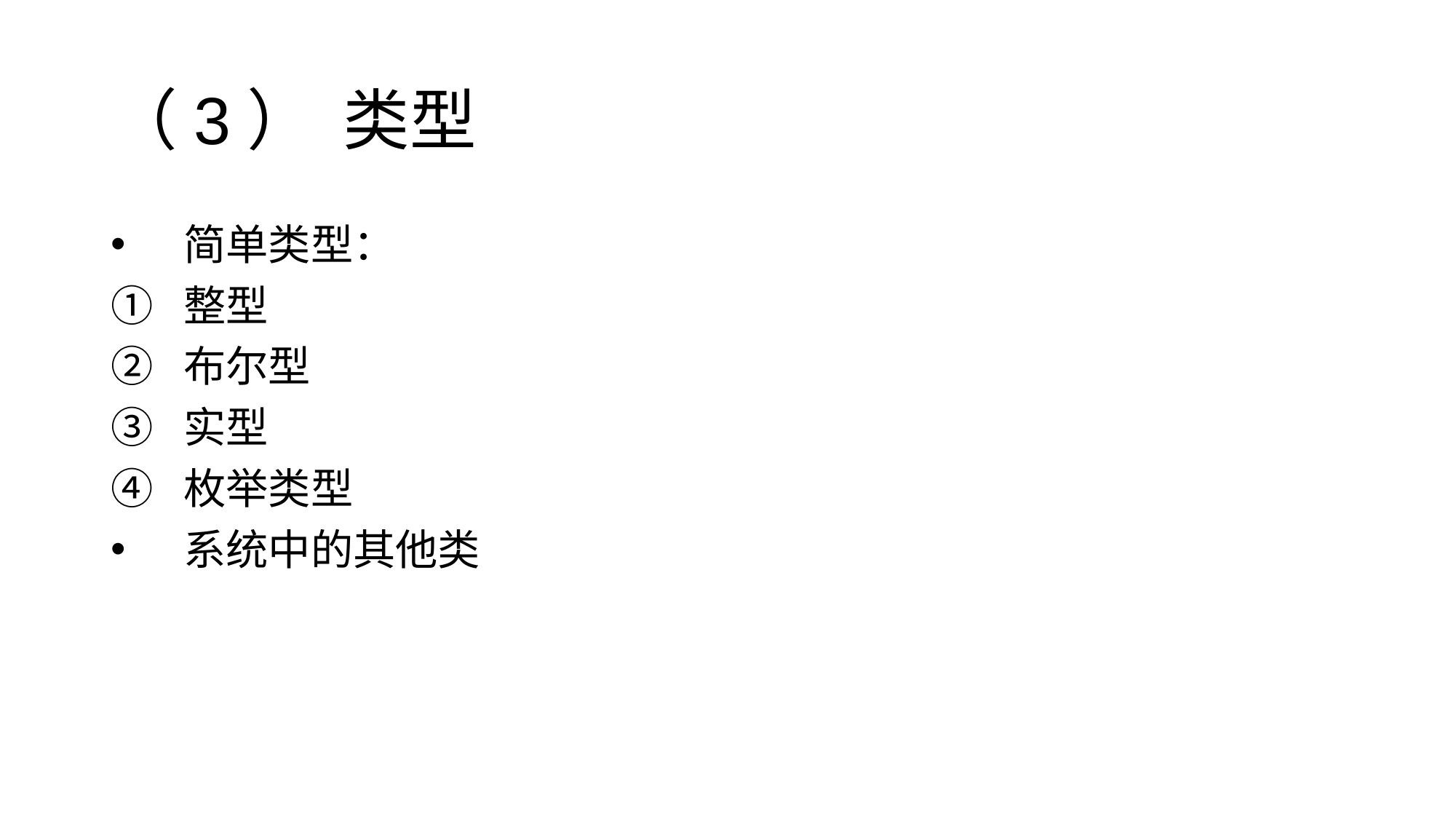

# （3）  类型
简单类型：
整型
布尔型
实型
枚举类型
系统中的其他类